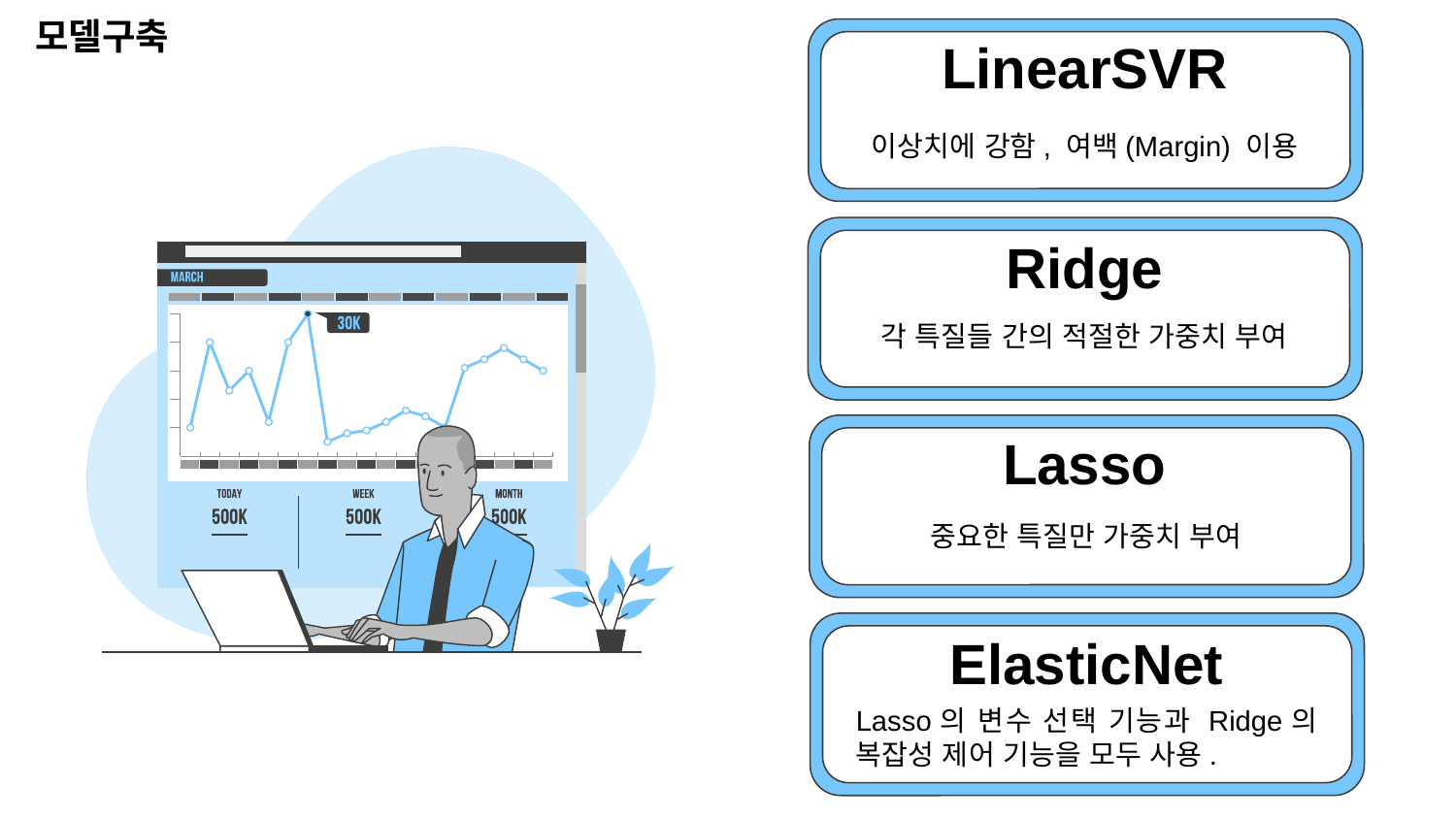

모델구축

LinearSVR
이상치에 강함, 여백(Margin) 이용

Ridge
각 특질들 간의 적절한 가중치 부여

Lasso
중요한 특질만 가중치 부여

ElasticNet
Lasso의 변수 선택 기능과 Ridge의 복잡성 제어 기능을 모두 사용.